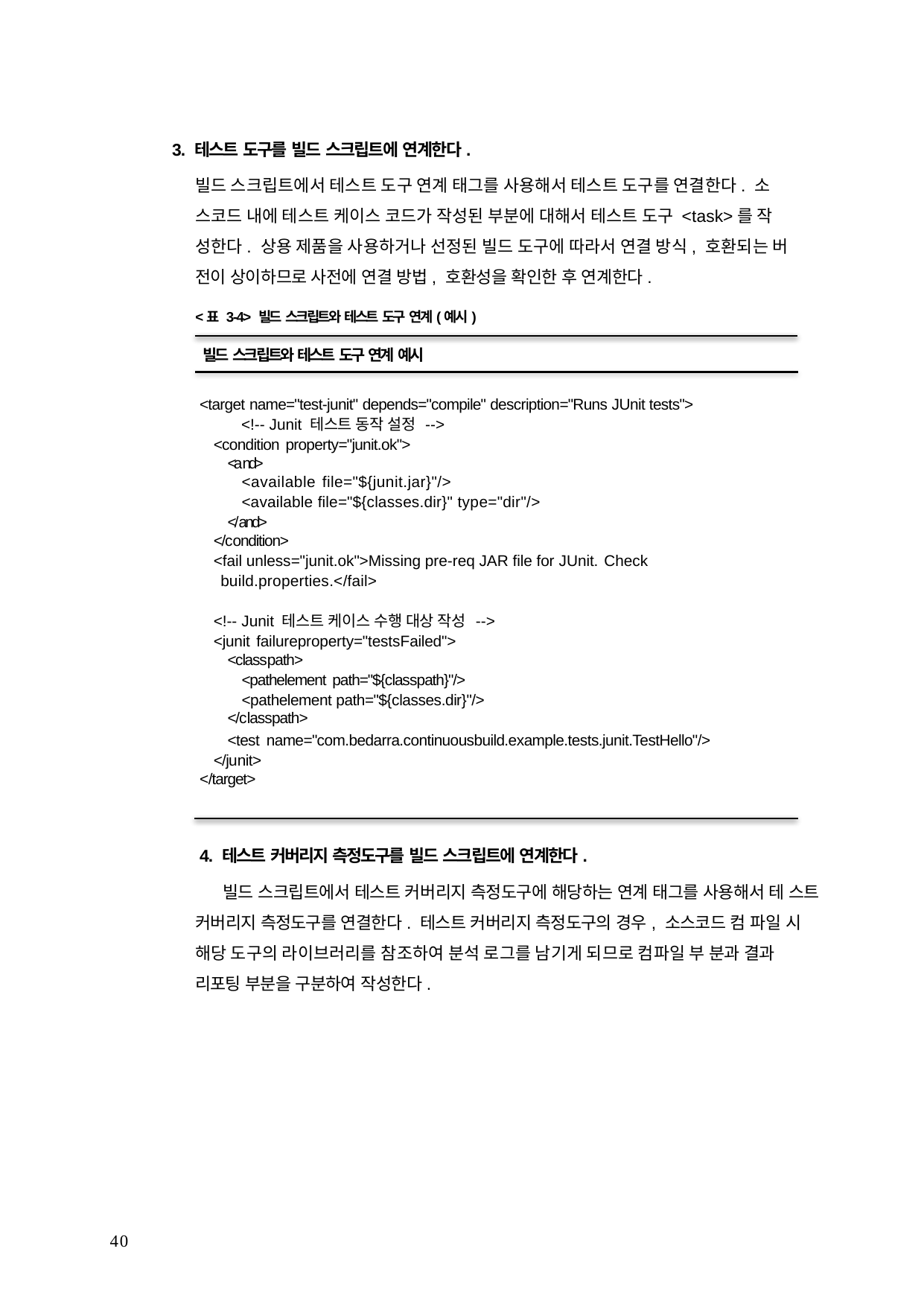

3. 테스트 도구를 빌드 스크립트에 연계한다.
빌드 스크립트에서 테스트 도구 연계 태그를 사용해서 테스트 도구를 연결한다. 소 스코드 내에 테스트 케이스 코드가 작성된 부분에 대해서 테스트 도구 <task>를 작 성한다. 상용 제품을 사용하거나 선정된 빌드 도구에 따라서 연결 방식, 호환되는 버 전이 상이하므로 사전에 연결 방법, 호환성을 확인한 후 연계한다.

<표 3-4> 빌드 스크립트와 테스트 도구 연계(예시)

빌드 스크립트와 테스트 도구 연계 예시

<target name="test-junit" depends="compile" description="Runs JUnit tests">
<!-- Junit 테스트 동작 설정  -->
<condition property="junit.ok">
<and>
<available file="${junit.jar}"/>
<available file="${classes.dir}" type="dir"/>
</and>
</condition>
<fail unless="junit.ok">Missing pre-req JAR file for JUnit. Check
build.properties.</fail>

<!-- Junit 테스트 케이스 수행 대상 작성  -->
<junit failureproperty="testsFailed">
<classpath>
<pathelement path="${classpath}"/>
<pathelement path="${classes.dir}"/>
</classpath>
<test name="com.bedarra.continuousbuild.example.tests.junit.TestHello"/>
</junit>
</target>

4. 테스트 커버리지 측정도구를 빌드 스크립트에 연계한다.
빌드 스크립트에서 테스트 커버리지 측정도구에 해당하는 연계 태그를 사용해서 테 스트 커버리지 측정도구를 연결한다. 테스트 커버리지 측정도구의 경우, 소스코드 컴 파일 시 해당 도구의 라이브러리를 참조하여 분석 로그를 남기게 되므로 컴파일 부 분과 결과 리포팅 부분을 구분하여 작성한다.

40